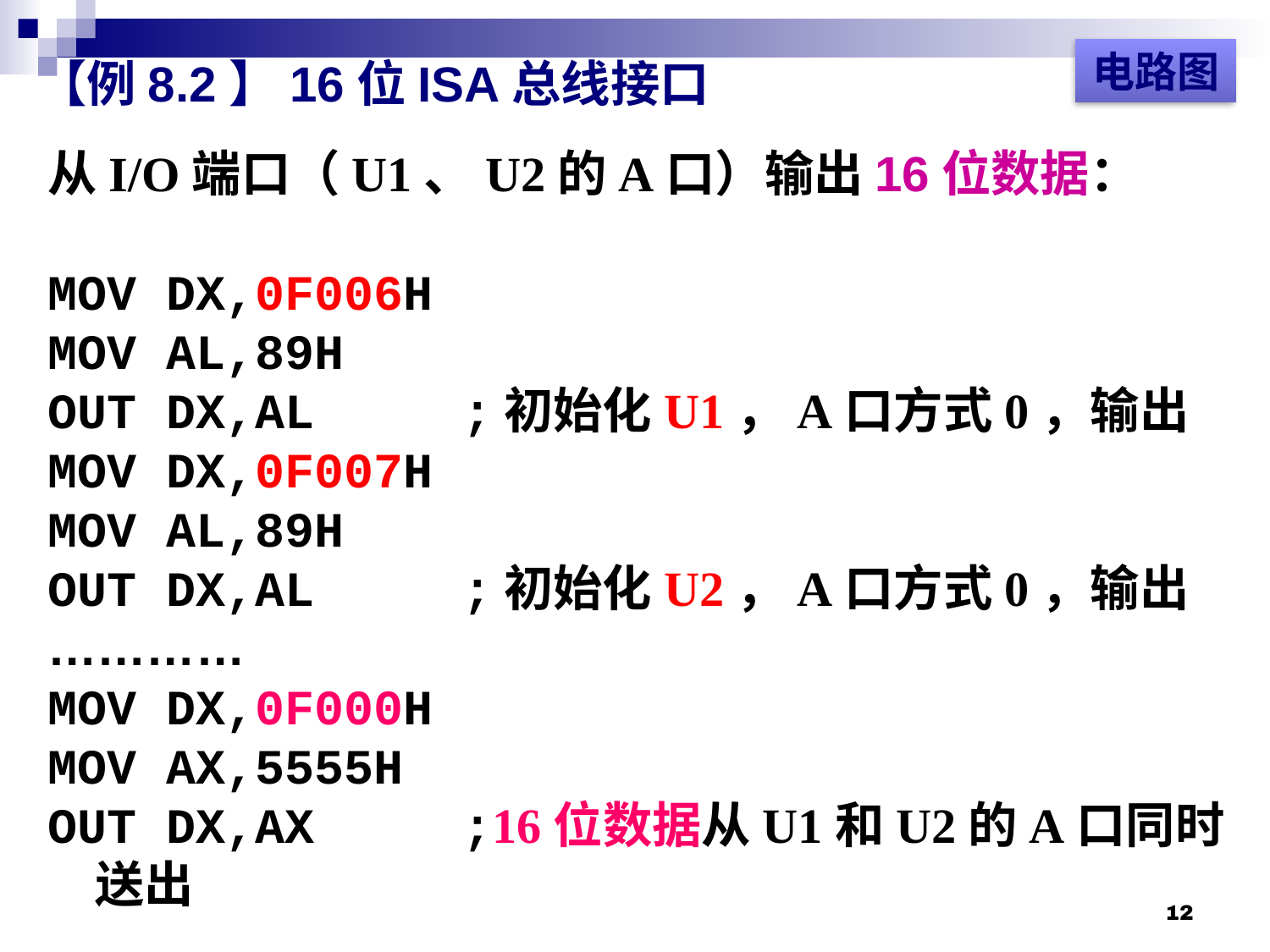

电路图
# 【例8.2】16位ISA总线接口
从I/O端口（U1、U2的A口）输出16位数据：

MOV DX,0F006H
MOV AL,89H
OUT DX,AL     ;初始化U1，A口方式0，输出
MOV DX,0F007H
MOV AL,89H
OUT DX,AL     ;初始化U2，A口方式0，输出
…………
MOV DX,0F000H
MOV AX,5555H
OUT DX,AX     ;16位数据从U1和U2的A口同时送出
12